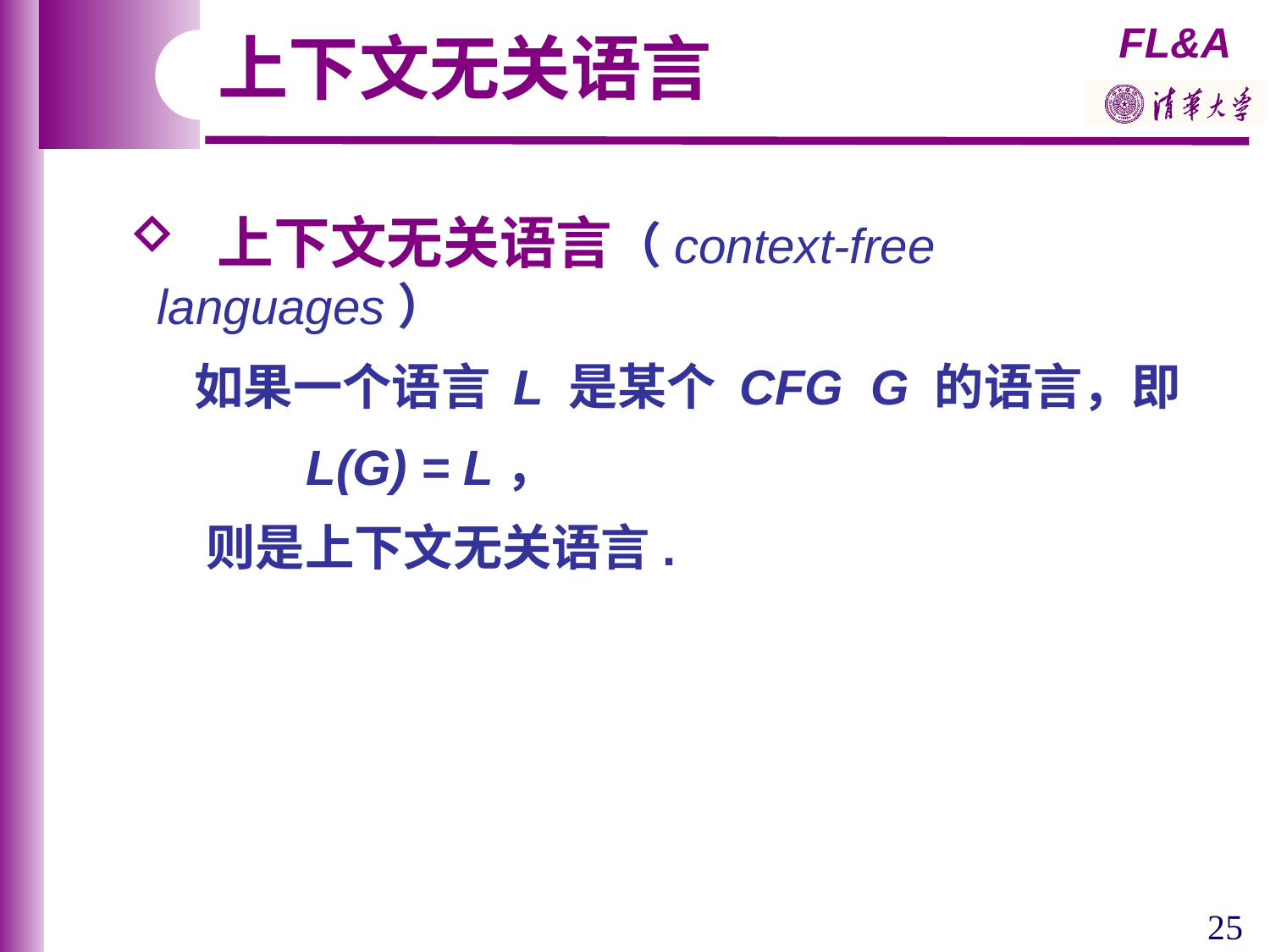

上下文无关语言
  上下文无关语言（context-free languages）

      如果一个语言 L 是某个 CFG  G 的语言，即

             L(G) = L，

      则是上下文无关语言.
25